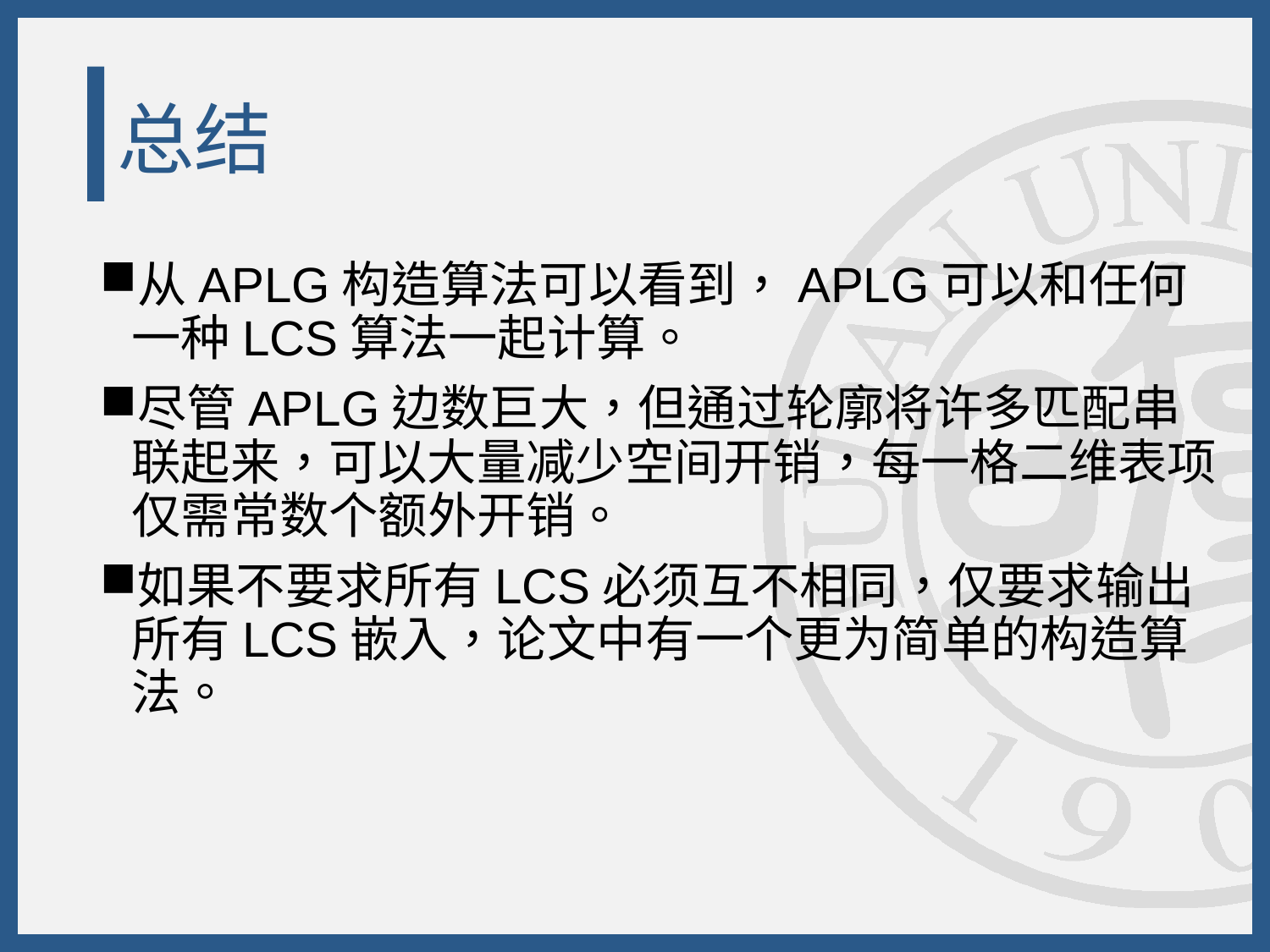

# 总结
从APLG构造算法可以看到，APLG可以和任何一种LCS算法一起计算。
尽管APLG边数巨大，但通过轮廓将许多匹配串联起来，可以大量减少空间开销，每一格二维表项仅需常数个额外开销。
如果不要求所有LCS必须互不相同，仅要求输出所有LCS嵌入，论文中有一个更为简单的构造算法。